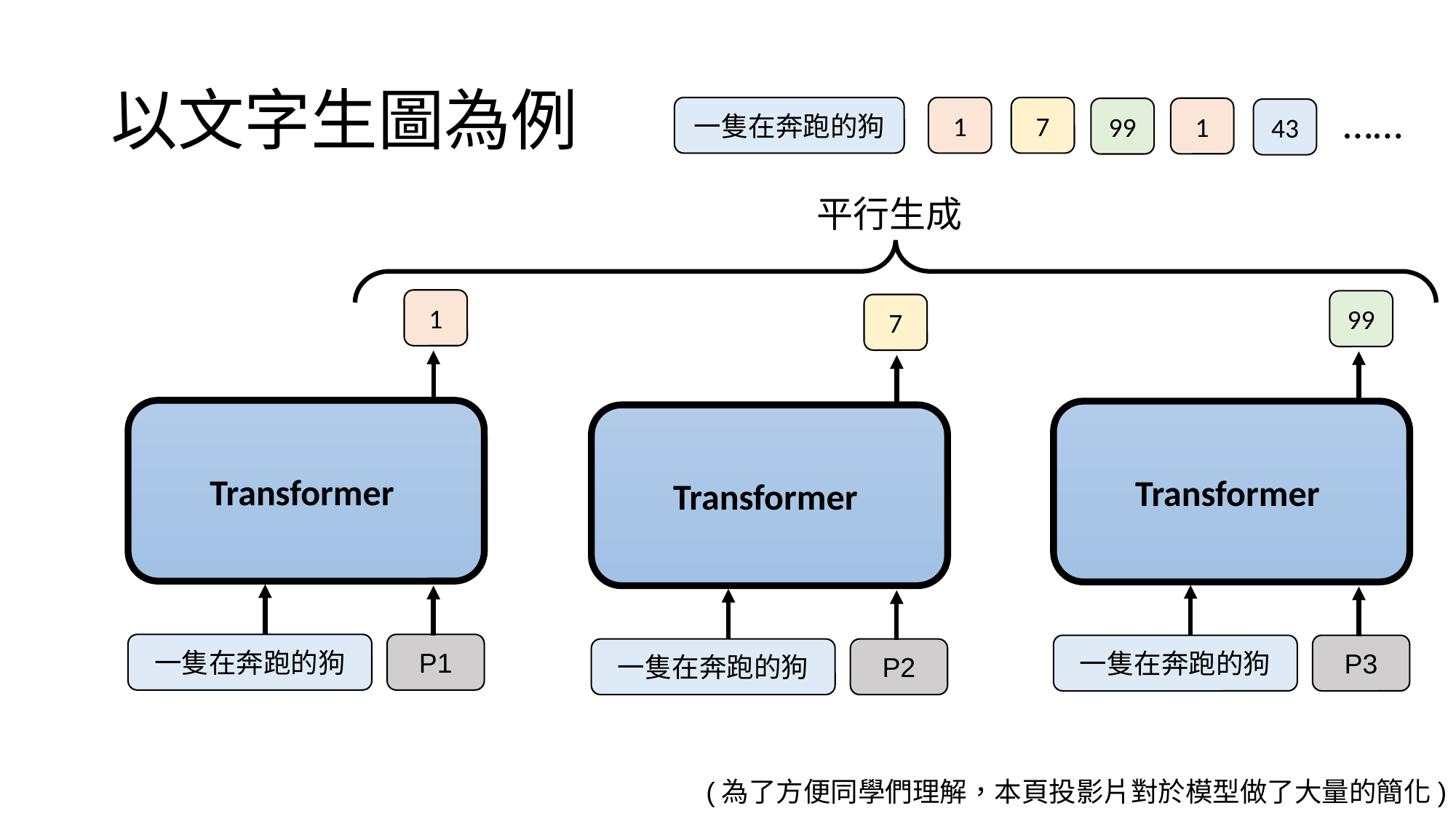

# 以文字生圖為例
……
一隻在奔跑的狗
1
7
1
99
43
平行生成
1
99
7
Transformer
Transformer
Transformer
一隻在奔跑的狗
P1
一隻在奔跑的狗
P3
一隻在奔跑的狗
P2
(為了方便同學們理解，本頁投影片對於模型做了大量的簡化)